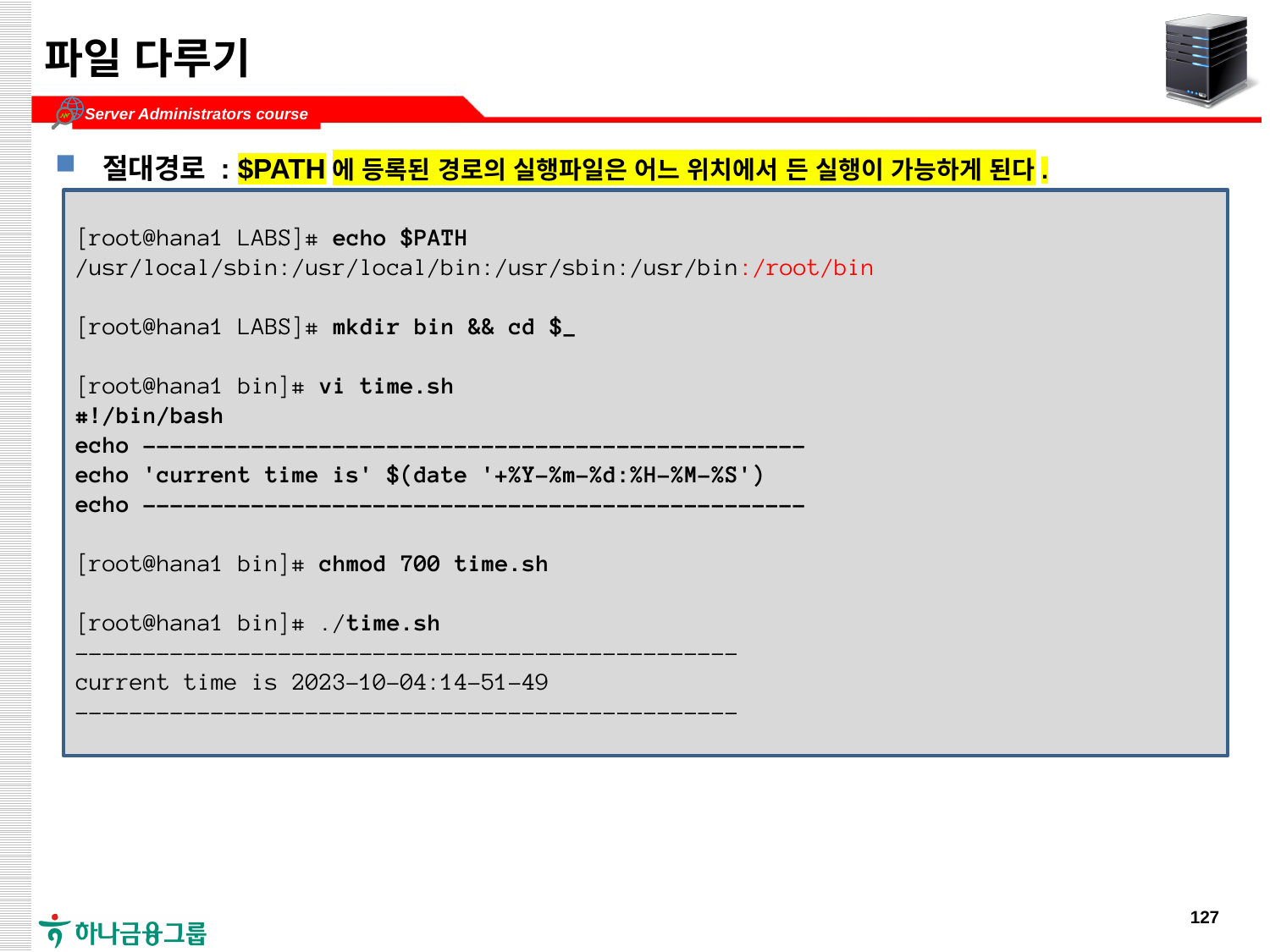

# 파일 다루기
절대경로 : $PATH에 등록된 경로의 실행파일은 어느 위치에서 든 실행이 가능하게 된다.

[root@hana1 LABS]# echo $PATH
/usr/local/sbin:/usr/local/bin:/usr/sbin:/usr/bin:/root/bin

[root@hana1 LABS]# mkdir bin && cd $_

[root@hana1 bin]# vi time.sh
#!/bin/bash
echo -------------------------------------------------
echo 'current time is' $(date '+%Y-%m-%d:%H-%M-%S')
echo -------------------------------------------------

[root@hana1 bin]# chmod 700 time.sh

[root@hana1 bin]# ./time.sh
-------------------------------------------------
current time is 2023-10-04:14-51-49
-------------------------------------------------